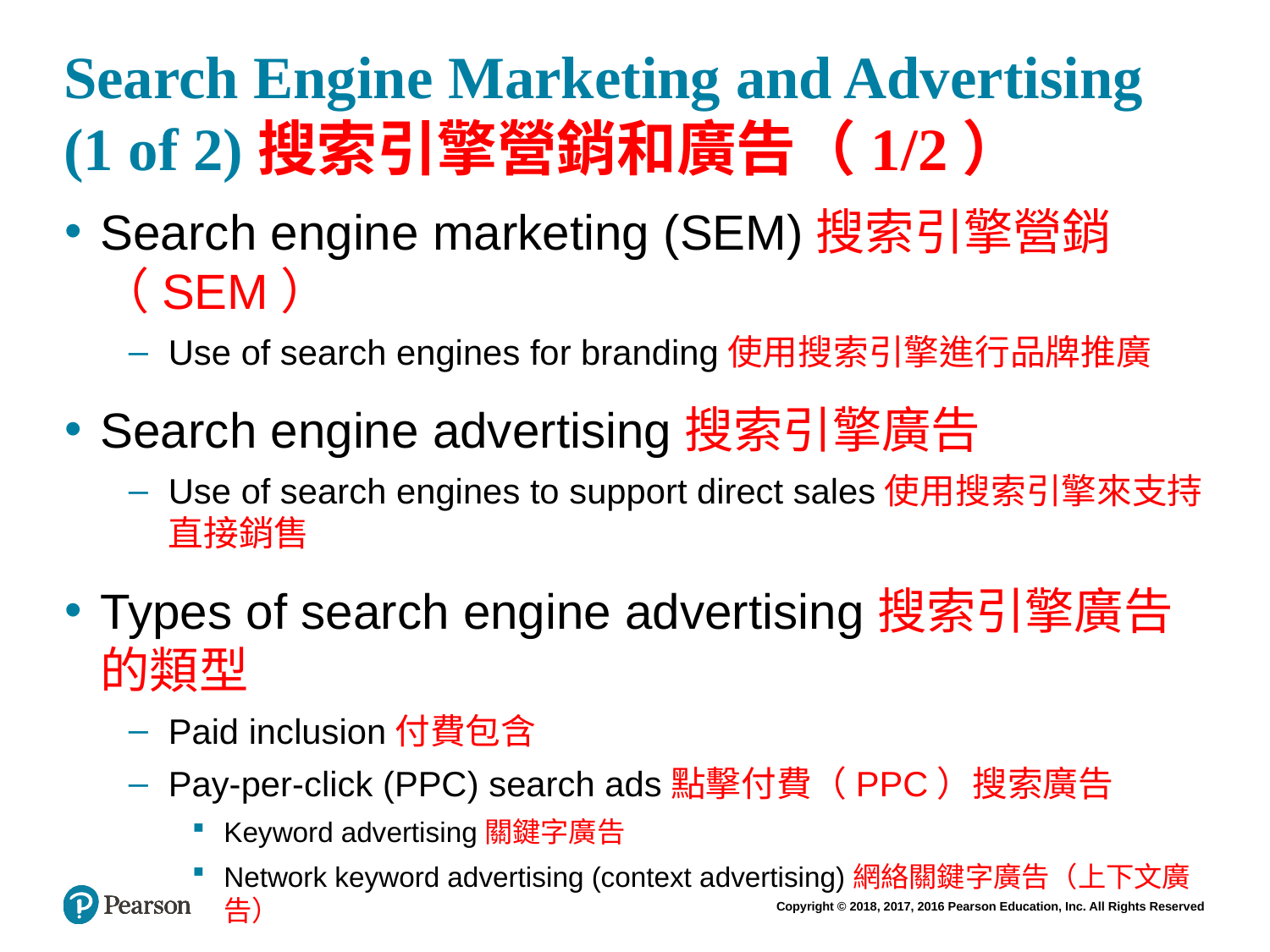

# Search Engine Marketing and Advertising (1 of 2)搜索引擎營銷和廣告（1/2）
Search engine marketing (SEM)搜索引擎營銷（SEM）
Use of search engines for branding使用搜索引擎進行品牌推廣
Search engine advertising搜索引擎廣告
Use of search engines to support direct sales使用搜索引擎來支持直接銷售
Types of search engine advertising搜索引擎廣告的類型
Paid inclusion付費包含
Pay-per-click (PPC) search ads點擊付費（PPC）搜索廣告
Keyword advertising關鍵字廣告
Network keyword advertising (context advertising)網絡關鍵字廣告（上下文廣告）